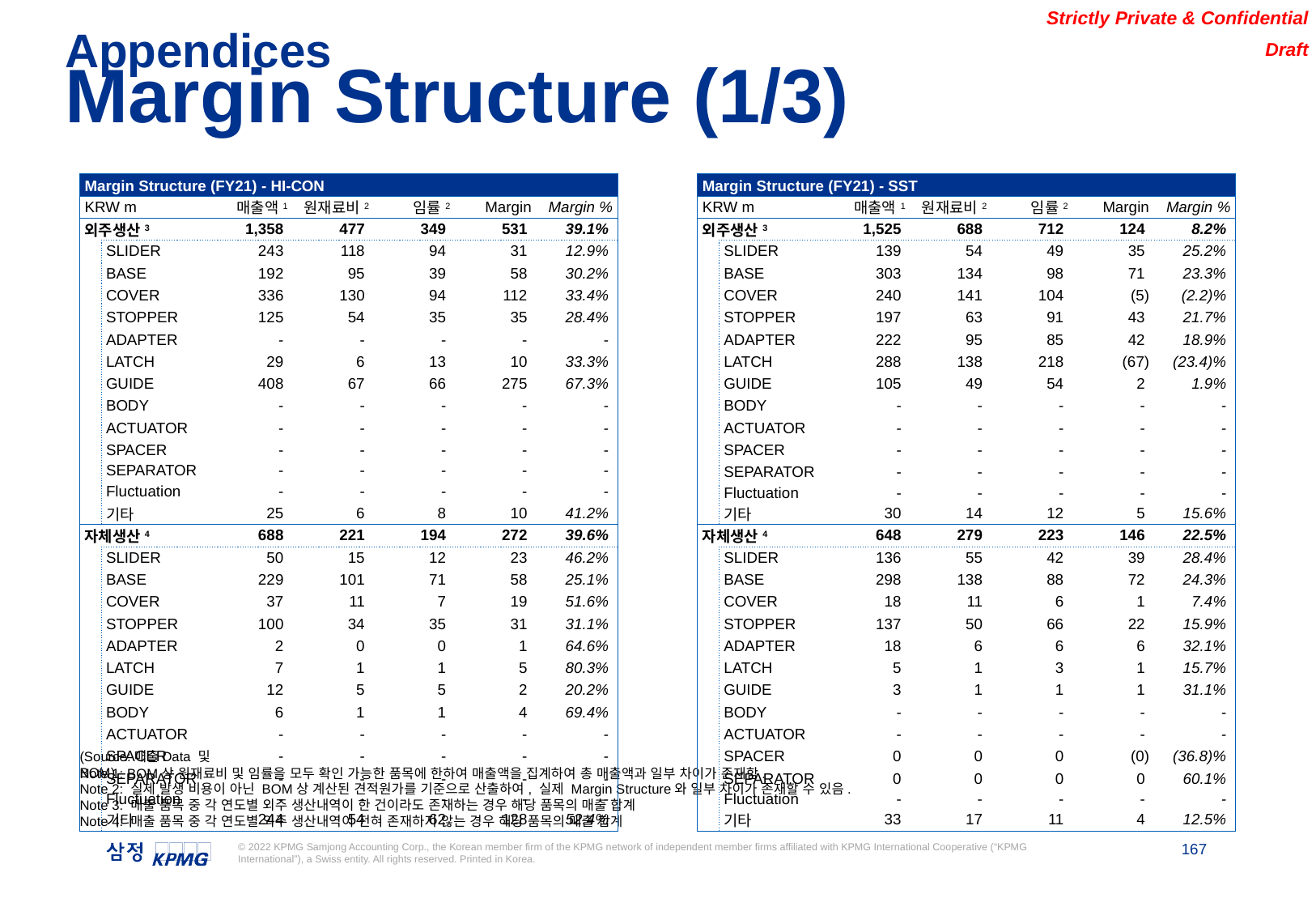

Appendices
Margin Structure (1/3)
| Margin Structure (FY21) - HI-CON |  |  |  |  |  |  |  |
| --- | --- | --- | --- | --- | --- | --- | --- |
| KRW m |  |  | 매출액1 | 원재료비2 | 임률2 | Margin | Margin % |
| 외주생산3 |  |  | 1,358 | 477 | 349 | 531 | 39.1% |
|  | SLIDER |  | 243 | 118 | 94 | 31 | 12.9% |
|  | BASE |  | 192 | 95 | 39 | 58 | 30.2% |
|  | COVER |  | 336 | 130 | 94 | 112 | 33.4% |
|  | STOPPER |  | 125 | 54 | 35 | 35 | 28.4% |
|  | ADAPTER |  | - | - | - | - | - |
|  | LATCH |  | 29 | 6 | 13 | 10 | 33.3% |
|  | GUIDE |  | 408 | 67 | 66 | 275 | 67.3% |
|  | BODY |  | - | - | - | - | - |
|  | ACTUATOR |  | - | - | - | - | - |
|  | SPACER |  | - | - | - | - | - |
|  | SEPARATOR |  | - | - | - | - | - |
|  | Fluctuation |  | - | - | - | - | - |
|  | 기타 |  | 25 | 6 | 8 | 10 | 41.2% |
| 자체생산4 |  |  | 688 | 221 | 194 | 272 | 39.6% |
|  | SLIDER |  | 50 | 15 | 12 | 23 | 46.2% |
|  | BASE |  | 229 | 101 | 71 | 58 | 25.1% |
|  | COVER |  | 37 | 11 | 7 | 19 | 51.6% |
|  | STOPPER |  | 100 | 34 | 35 | 31 | 31.1% |
|  | ADAPTER |  | 2 | 0 | 0 | 1 | 64.6% |
|  | LATCH |  | 7 | 1 | 1 | 5 | 80.3% |
|  | GUIDE |  | 12 | 5 | 5 | 2 | 20.2% |
|  | BODY |  | 6 | 1 | 1 | 4 | 69.4% |
|  | ACTUATOR |  | - | - | - | - | - |
|  | SPACER |  | - | - | - | - | - |
|  | SEPARATOR |  | - | - | - | - | - |
|  | Fluctuation |  | - | - | - | - | - |
|  | 기타 |  | 244 | 54 | 62 | 128 | 52.4% |
| Margin Structure (FY21) - SST |  |  |  |  |  |  |  |
| --- | --- | --- | --- | --- | --- | --- | --- |
| KRW m |  |  | 매출액1 | 원재료비2 | 임률2 | Margin | Margin % |
| 외주생산3 |  |  | 1,525 | 688 | 712 | 124 | 8.2% |
|  | SLIDER |  | 139 | 54 | 49 | 35 | 25.2% |
|  | BASE |  | 303 | 134 | 98 | 71 | 23.3% |
|  | COVER |  | 240 | 141 | 104 | (5) | (2.2)% |
|  | STOPPER |  | 197 | 63 | 91 | 43 | 21.7% |
|  | ADAPTER |  | 222 | 95 | 85 | 42 | 18.9% |
|  | LATCH |  | 288 | 138 | 218 | (67) | (23.4)% |
|  | GUIDE |  | 105 | 49 | 54 | 2 | 1.9% |
|  | BODY |  | - | - | - | - | - |
|  | ACTUATOR |  | - | - | - | - | - |
|  | SPACER |  | - | - | - | - | - |
|  | SEPARATOR |  | - | - | - | - | - |
|  | Fluctuation |  | - | - | - | - | - |
|  | 기타 |  | 30 | 14 | 12 | 5 | 15.6% |
| 자체생산4 |  |  | 648 | 279 | 223 | 146 | 22.5% |
|  | SLIDER |  | 136 | 55 | 42 | 39 | 28.4% |
|  | BASE |  | 298 | 138 | 88 | 72 | 24.3% |
|  | COVER |  | 18 | 11 | 6 | 1 | 7.4% |
|  | STOPPER |  | 137 | 50 | 66 | 22 | 15.9% |
|  | ADAPTER |  | 18 | 6 | 6 | 6 | 32.1% |
|  | LATCH |  | 5 | 1 | 3 | 1 | 15.7% |
|  | GUIDE |  | 3 | 1 | 1 | 1 | 31.1% |
|  | BODY |  | - | - | - | - | - |
|  | ACTUATOR |  | - | - | - | - | - |
|  | SPACER |  | 0 | 0 | 0 | (0) | (36.8)% |
|  | SEPARATOR |  | 0 | 0 | 0 | 0 | 60.1% |
|  | Fluctuation |  | - | - | - | - | - |
|  | 기타 |  | 33 | 17 | 11 | 4 | 12.5% |
(Source:매출Data 및 BOM)
Note 1: BOM상 원재료비 및 임률을 모두 확인 가능한 품목에 한하여 매출액을 집계하여 총 매출액과 일부 차이가 존재함.
Note 2: 실제 발생 비용이 아닌 BOM상 계산된 견적원가를 기준으로 산출하여, 실제 Margin Structure와 일부 차이가 존재할 수 있음.
Note 3: 매출 품목 중 각 연도별 외주 생산내역이 한 건이라도 존재하는 경우 해당 품목의 매출 합계
Note 4: 매출 품목 중 각 연도별 외주 생산내역이 전혀 존재하지 않는 경우 해당 품목의 매출 합계